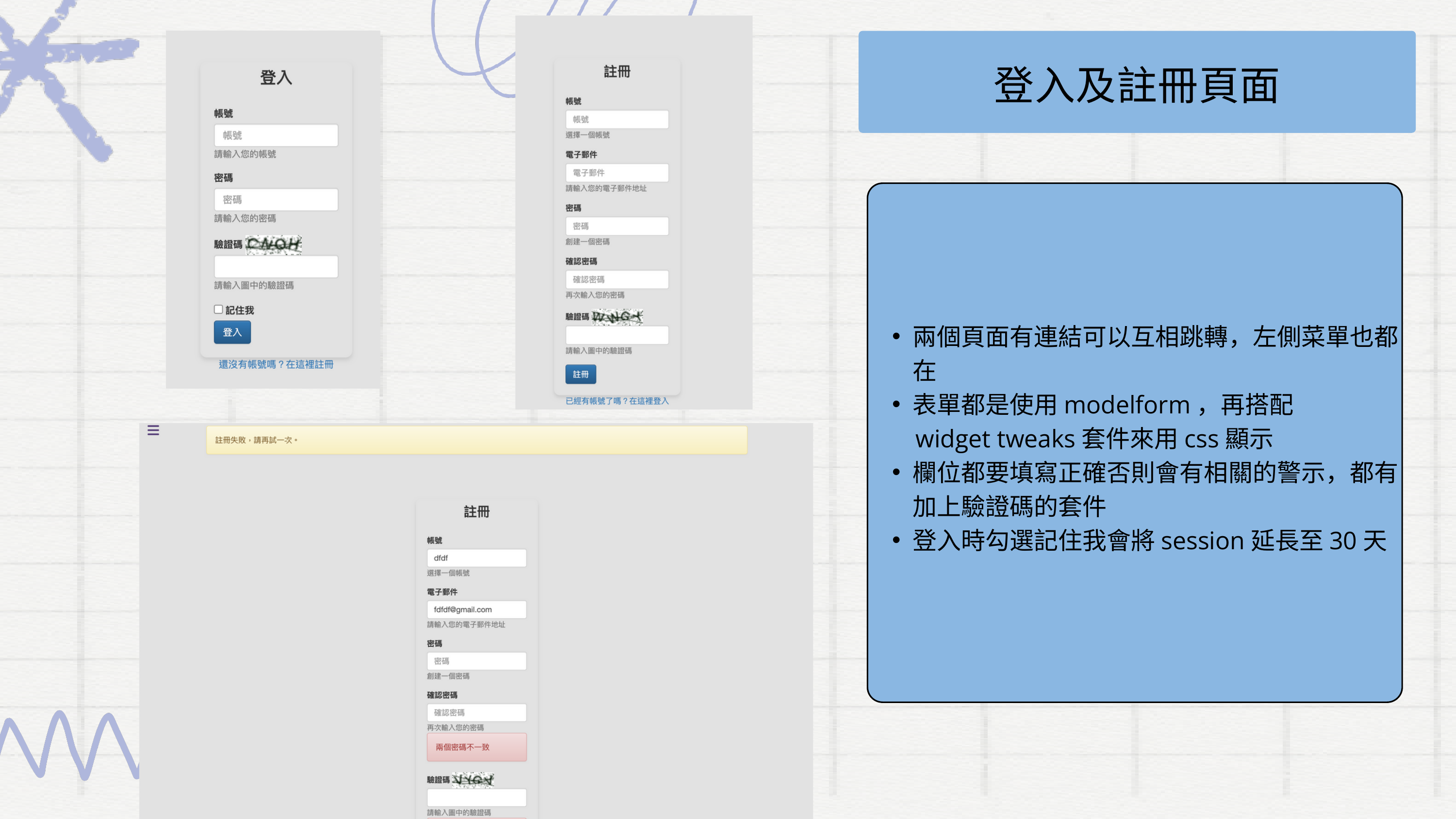

登入及註冊頁面

兩個頁面有連結可以互相跳轉，左側菜單也都在
表單都是使用modelform，再搭配
       widget tweaks套件來用css顯示
欄位都要填寫正確否則會有相關的警示，都有加上驗證碼的套件
登入時勾選記住我會將session延長至30天